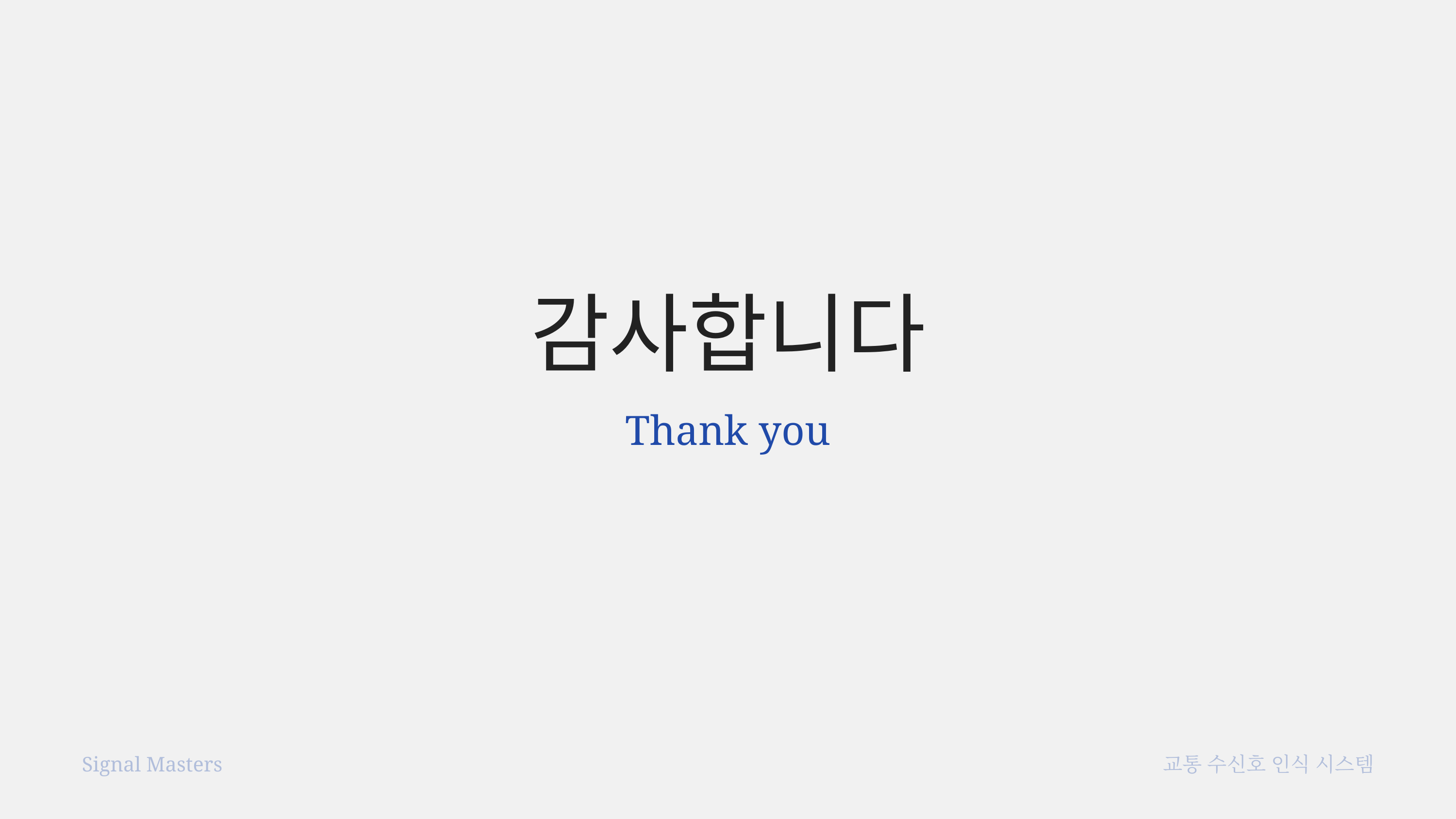

감사합니다
Thank you
Signal Masters
교통 수신호 인식 시스템